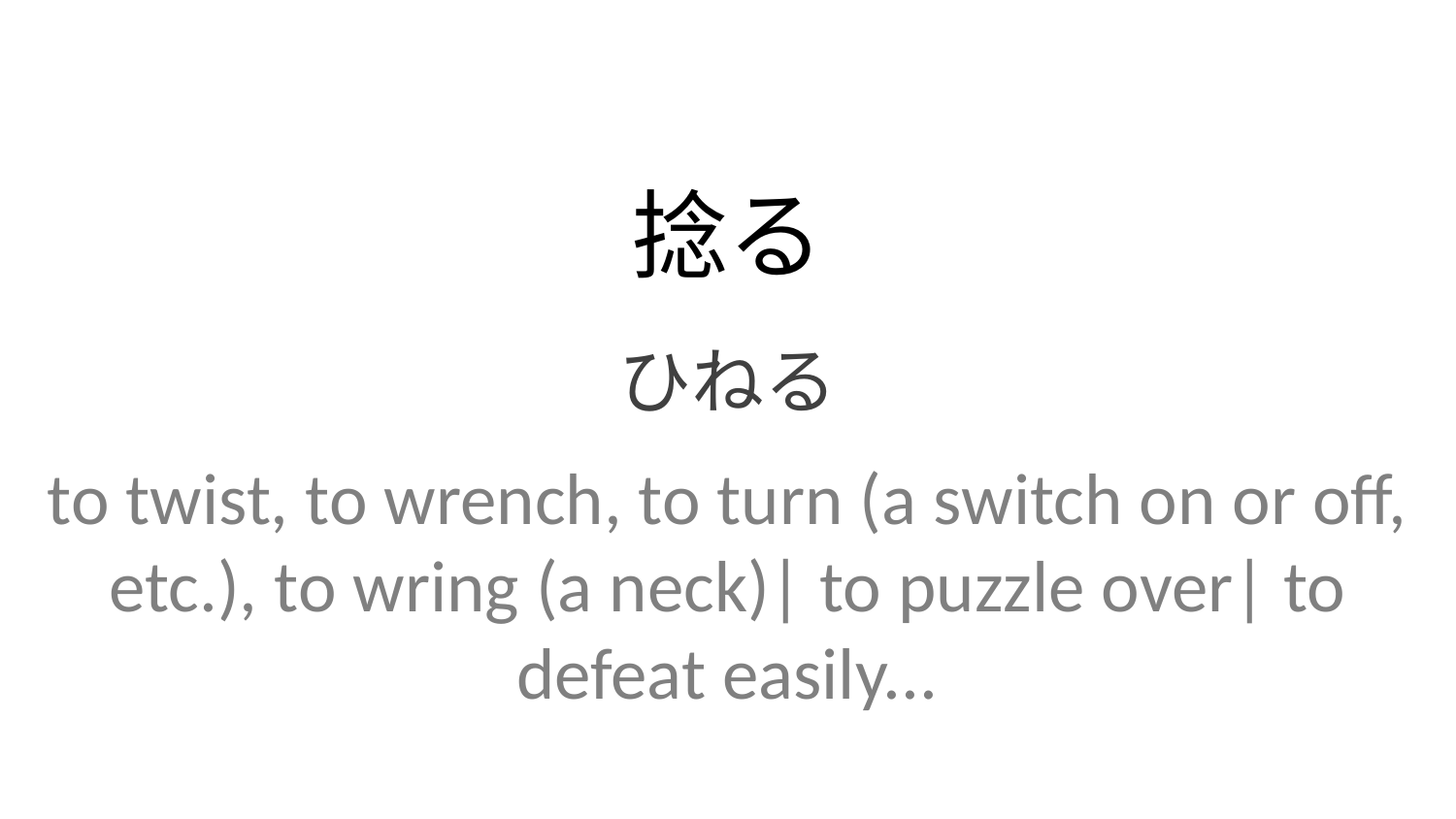

捻る

ひねる
to twist, to wrench, to turn (a switch on or off, etc.), to wring (a neck)| to puzzle over| to defeat easily...